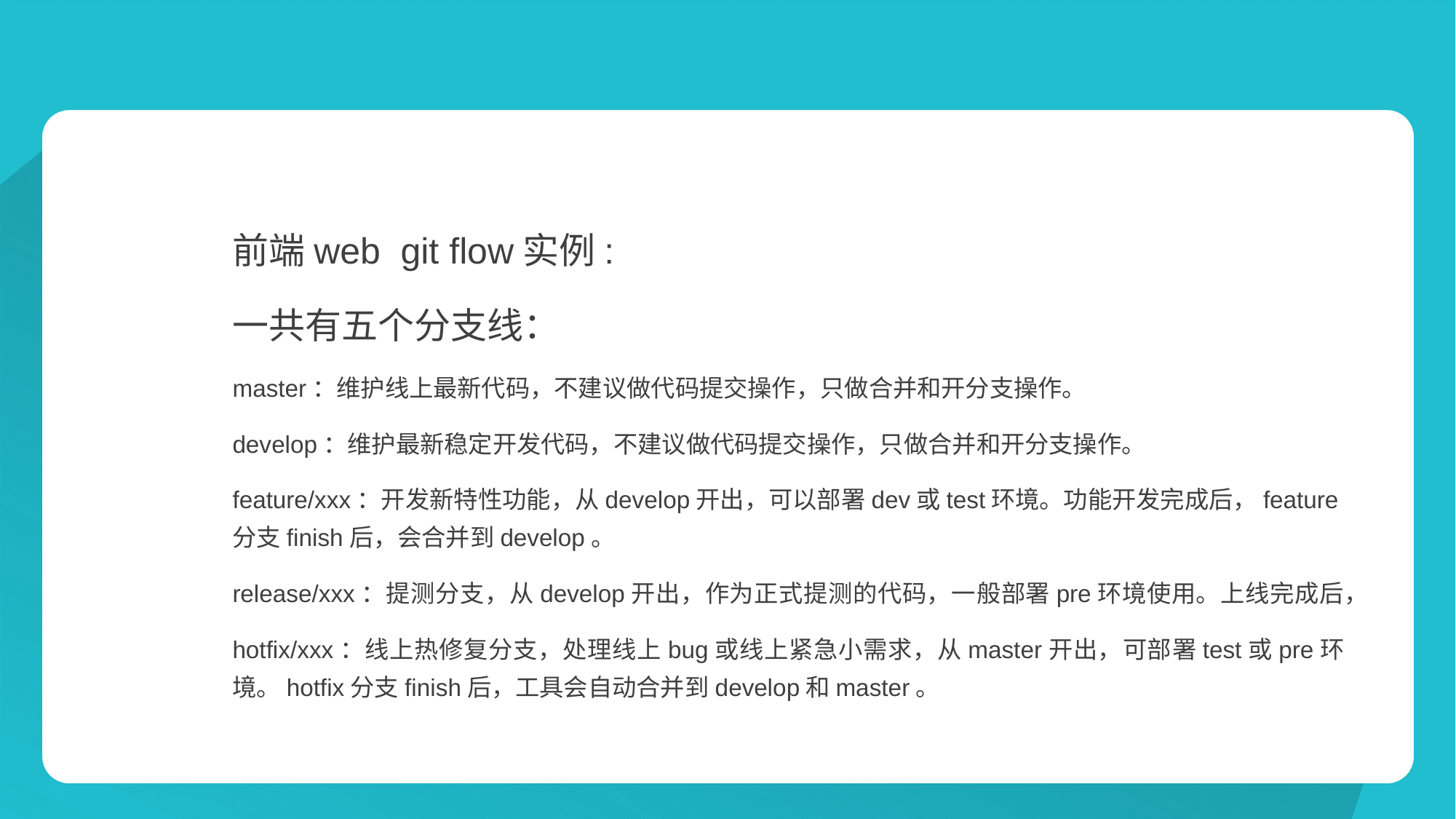

#
前端web  git flow实例:
一共有五个分支线：
master：维护线上最新代码，不建议做代码提交操作，只做合并和开分支操作。
develop：维护最新稳定开发代码，不建议做代码提交操作，只做合并和开分支操作。
feature/xxx：开发新特性功能，从develop开出，可以部署dev或test环境。功能开发完成后，feature分支finish后，会合并到develop。
release/xxx：提测分支，从develop开出，作为正式提测的代码，一般部署pre环境使用。上线完成后，
hotfix/xxx：线上热修复分支，处理线上bug或线上紧急小需求，从master开出，可部署test或pre环境。hotfix分支finish后，工具会自动合并到develop和master。